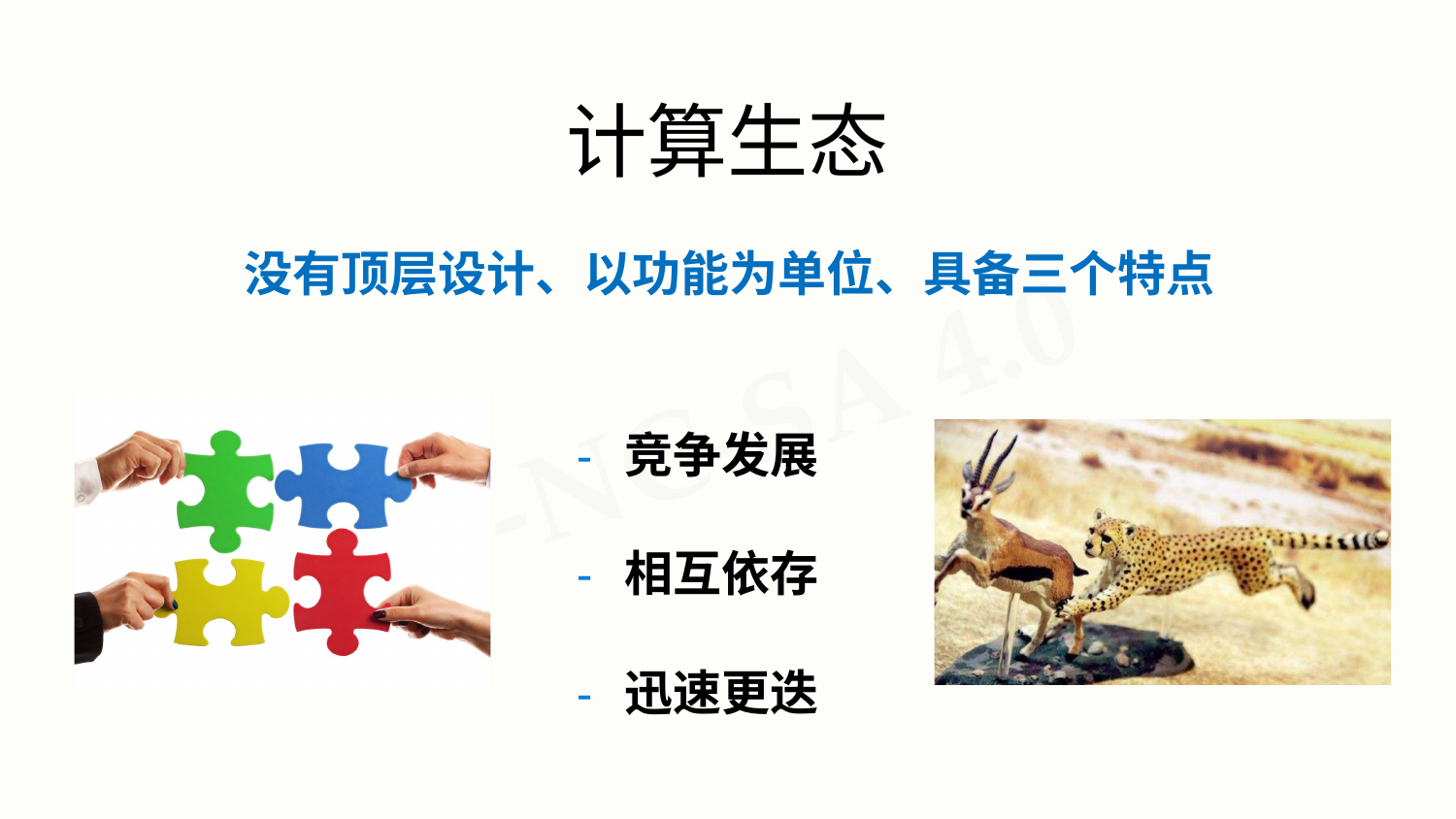

# 计算生态
没有顶层设计、以功能为单位、具备三个特点

- 竞争发展

- 相互依存

- 迅速更迭